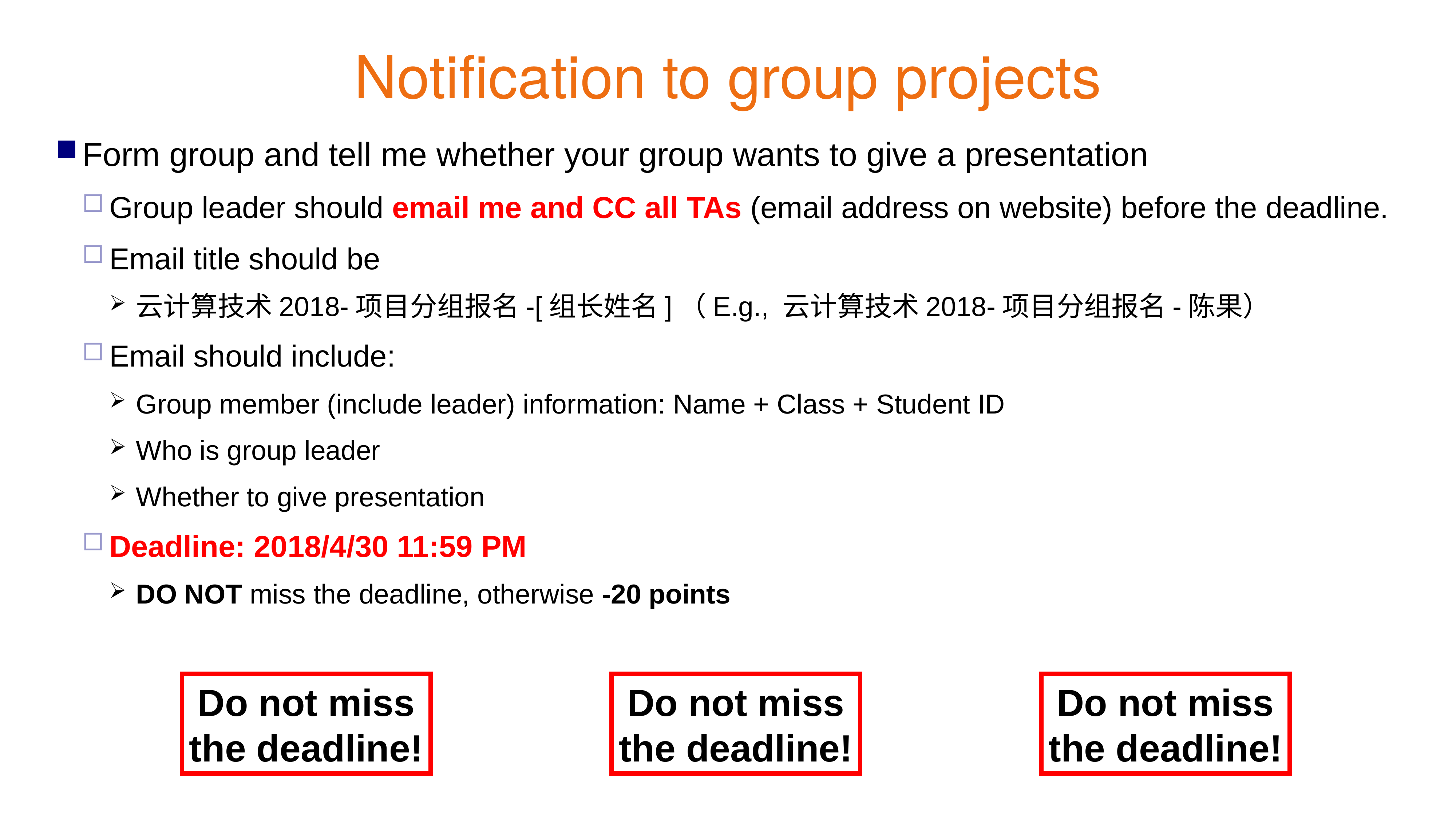

# Notification to group projects
Form group and tell me whether your group wants to give a presentation
Group leader should email me and CC all TAs (email address on website) before the deadline.
Email title should be
云计算技术2018-项目分组报名-[组长姓名]（E.g., 云计算技术2018-项目分组报名-陈果）
Email should include:
Group member (include leader) information: Name + Class + Student ID
Who is group leader
Whether to give presentation
Deadline: 2018/4/30 11:59 PM
DO NOT miss the deadline, otherwise -20 points
Do not miss the deadline!
Do not miss the deadline!
Do not miss the deadline!